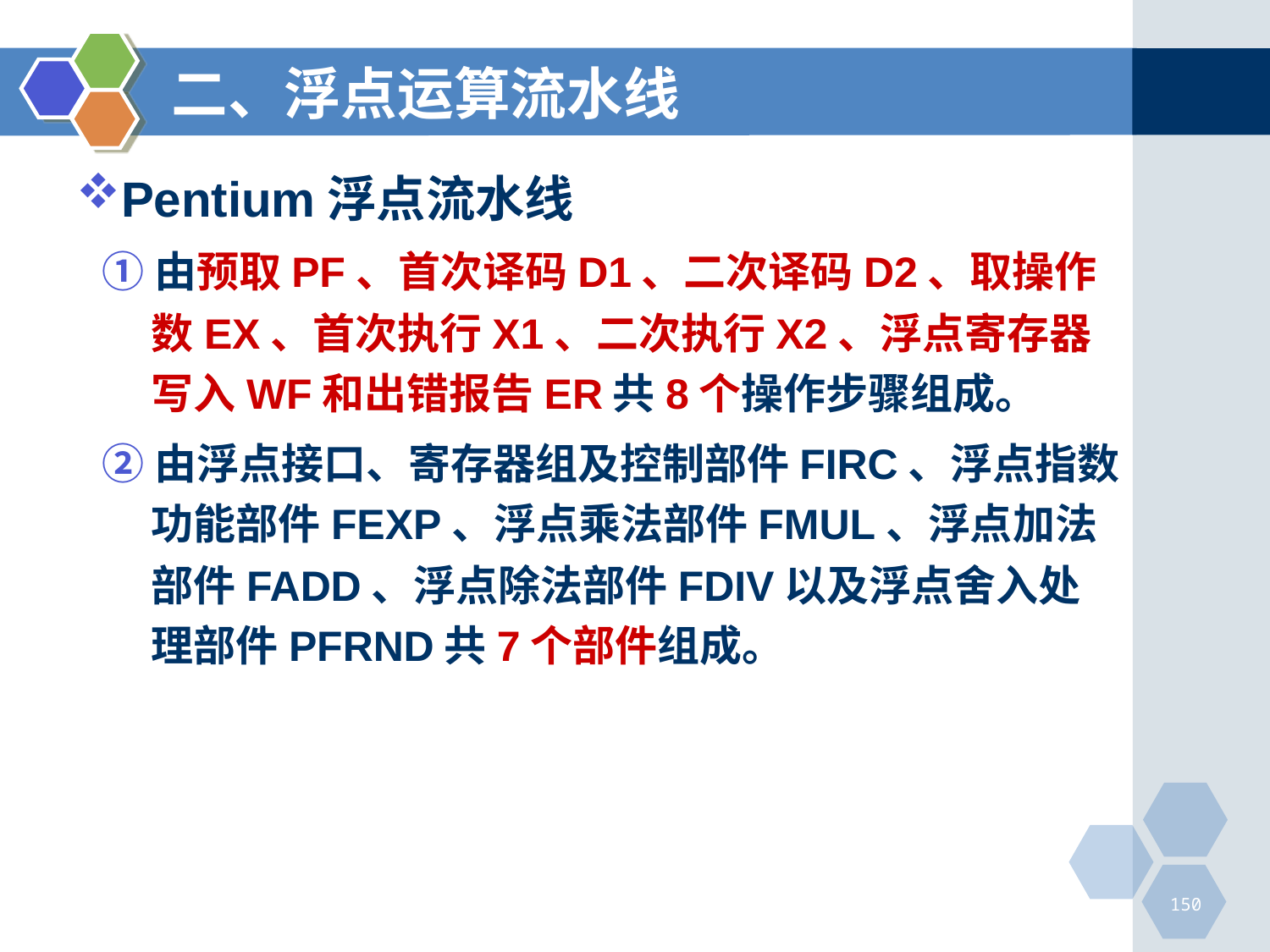

# 二、浮点运算流水线
Pentium浮点流水线
①由预取PF、首次译码D1、二次译码D2、取操作数EX、首次执行X1、二次执行X2、浮点寄存器写入WF和出错报告ER共8个操作步骤组成。
②由浮点接口、寄存器组及控制部件FIRC、浮点指数功能部件FEXP、浮点乘法部件FMUL、浮点加法部件FADD、浮点除法部件FDIV以及浮点舍入处理部件PFRND共7个部件组成。
150